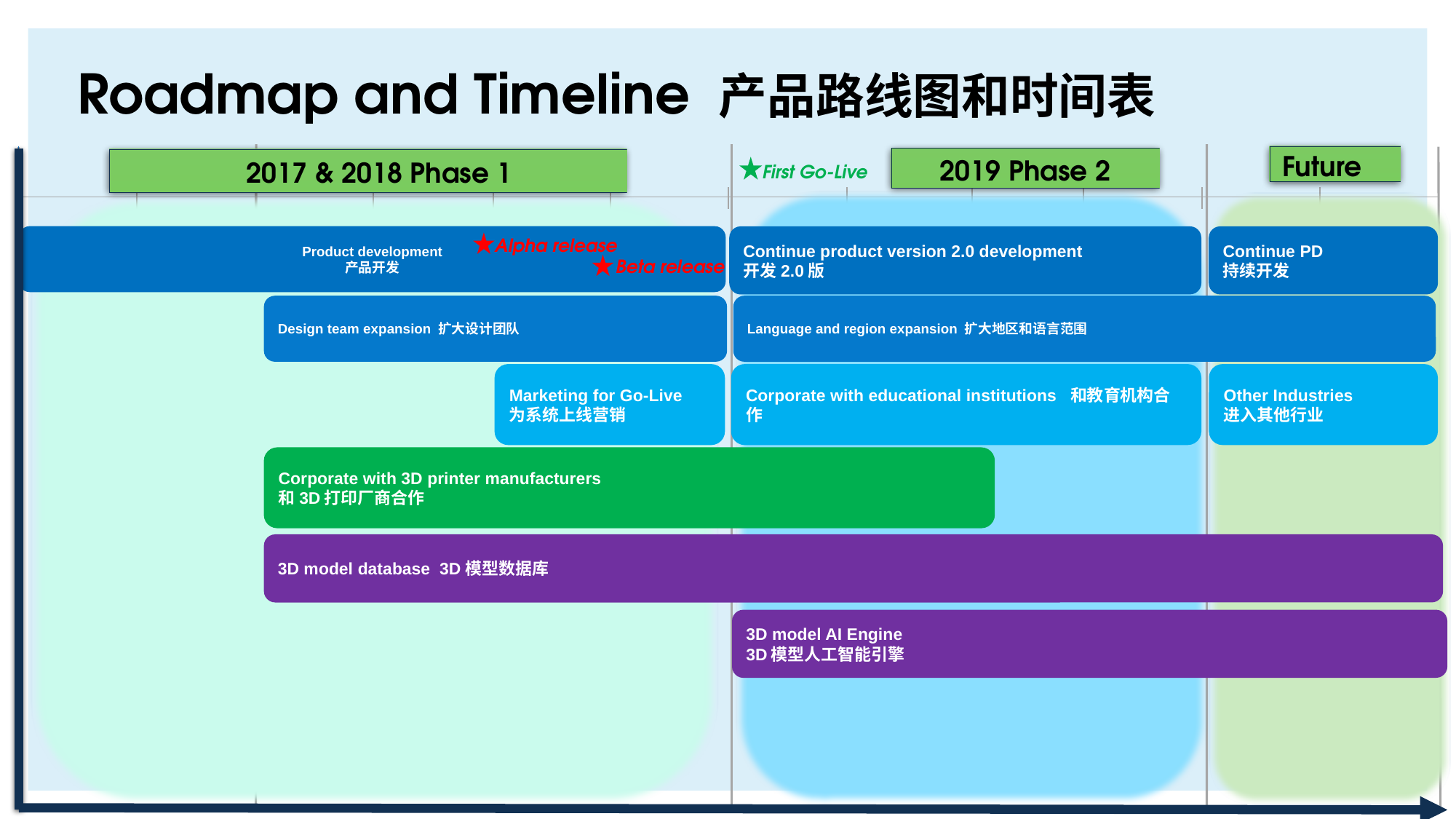

# Roadmap and Timeline 产品路线图和时间表
70 | 95 | 25
115 | 135 | 50
Future
2019 Phase 2
   2017 & 2018 Phase 1
150 | 165 | 30

First Go-Live

XXX
Product development
产品开发
Continue product version 2.0 development
开发2.0版
Continue PD
持续开发
Alpha release

Beta release

XXX
Design team expansion 扩大设计团队
Language and region expansion 扩大地区和语言范围
XXX
Marketing for Go-Live
为系统上线营销
Corporate with educational institutions  和教育机构合作
Other Industries
进入其他行业
XXX
XXX
Corporate with 3D printer manufacturers
和3D打印厂商合作
XXX
XXX
3D model database  3D模型数据库
XXX
XXX
3D model AI Engine
3D模型人工智能引擎
XXX
XXX
XXX